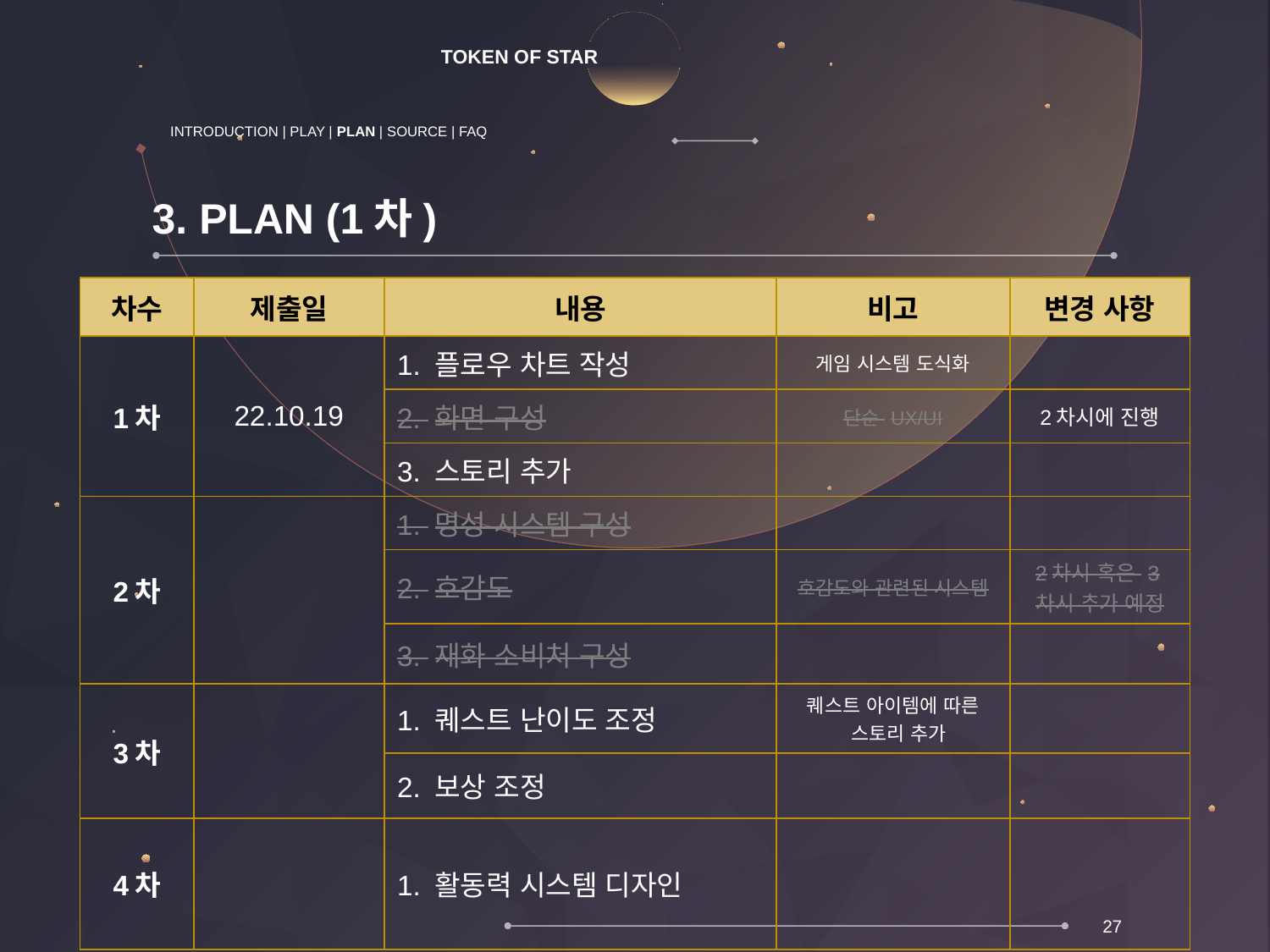

# TOKEN OF STAR
INTRODUCTION | PLAY | PLAN | SOURCE | FAQ
3. PLAN (1차)
| 차수 | 제출일 | 내용 | 비고 | 변경 사항 |
| --- | --- | --- | --- | --- |
| 1차 | 22.10.19 | 1. 플로우 차트 작성 | 게임 시스템 도식화 |  |
|  |  | 2. 화면 구성 | 단순 UX/UI | 2차시에 진행 |
|  |  | 3. 스토리 추가 |  |  |
| 2차 |  | 1. 명성 시스템 구성 |  |  |
|  |  | 2. 호감도 | 호감도와 관련된 시스템 | 2차시 혹은 3차시 추가 예정 |
|  |  | 3. 재화 소비처 구성 |  |  |
| 3차 |  | 1. 퀘스트 난이도 조정 | 퀘스트 아이템에 따른 스토리 추가 |  |
|  |  | 2. 보상 조정 |  |  |
| 4차 |  | 1. 활동력 시스템 디자인 |  |  |
27